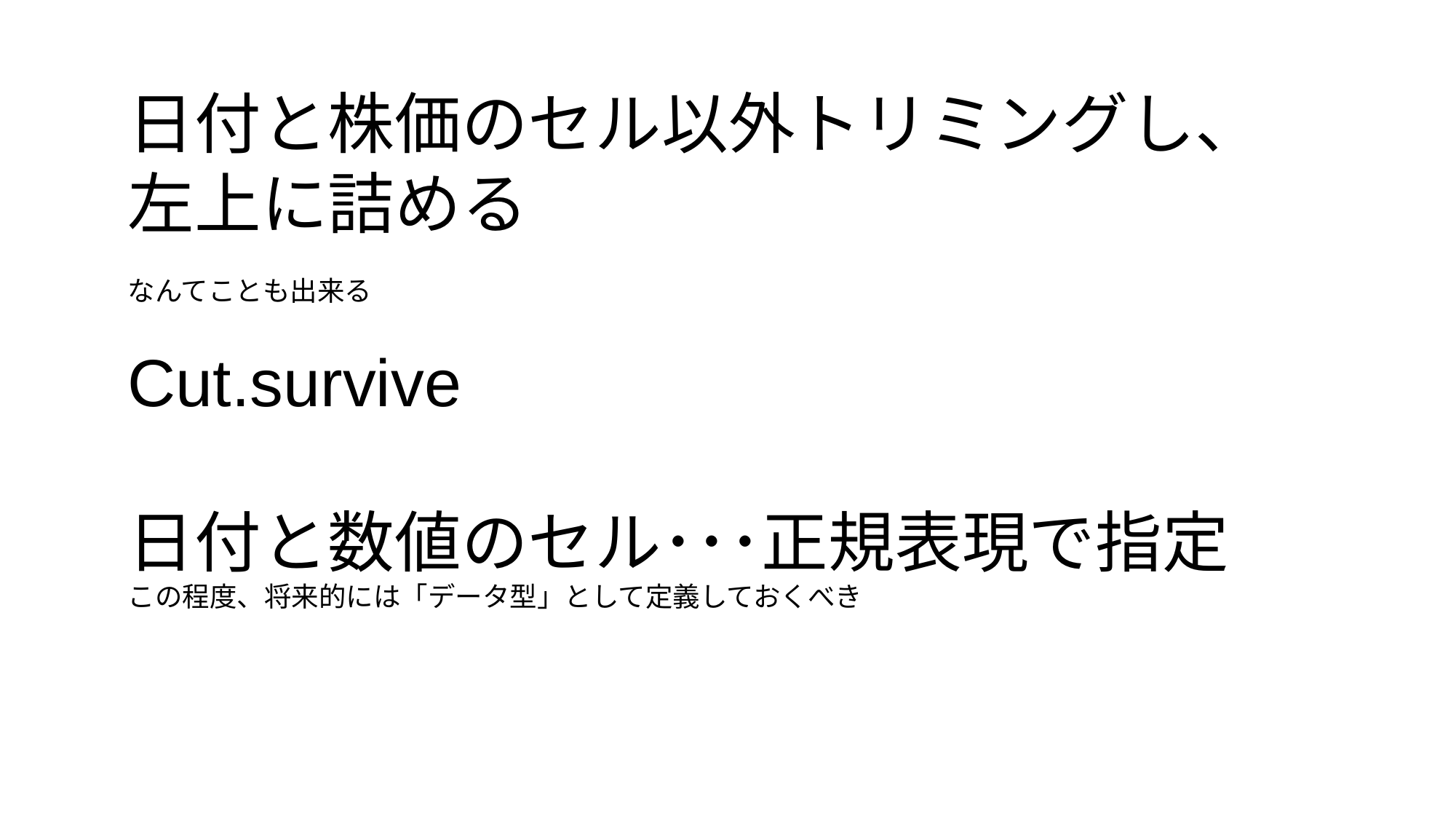

日付と株価のセル以外トリミングし、
左上に詰める

なんてことも出来る

Cut.survive

日付と数値のセル･･･正規表現で指定
この程度、将来的には「データ型」として定義しておくべき